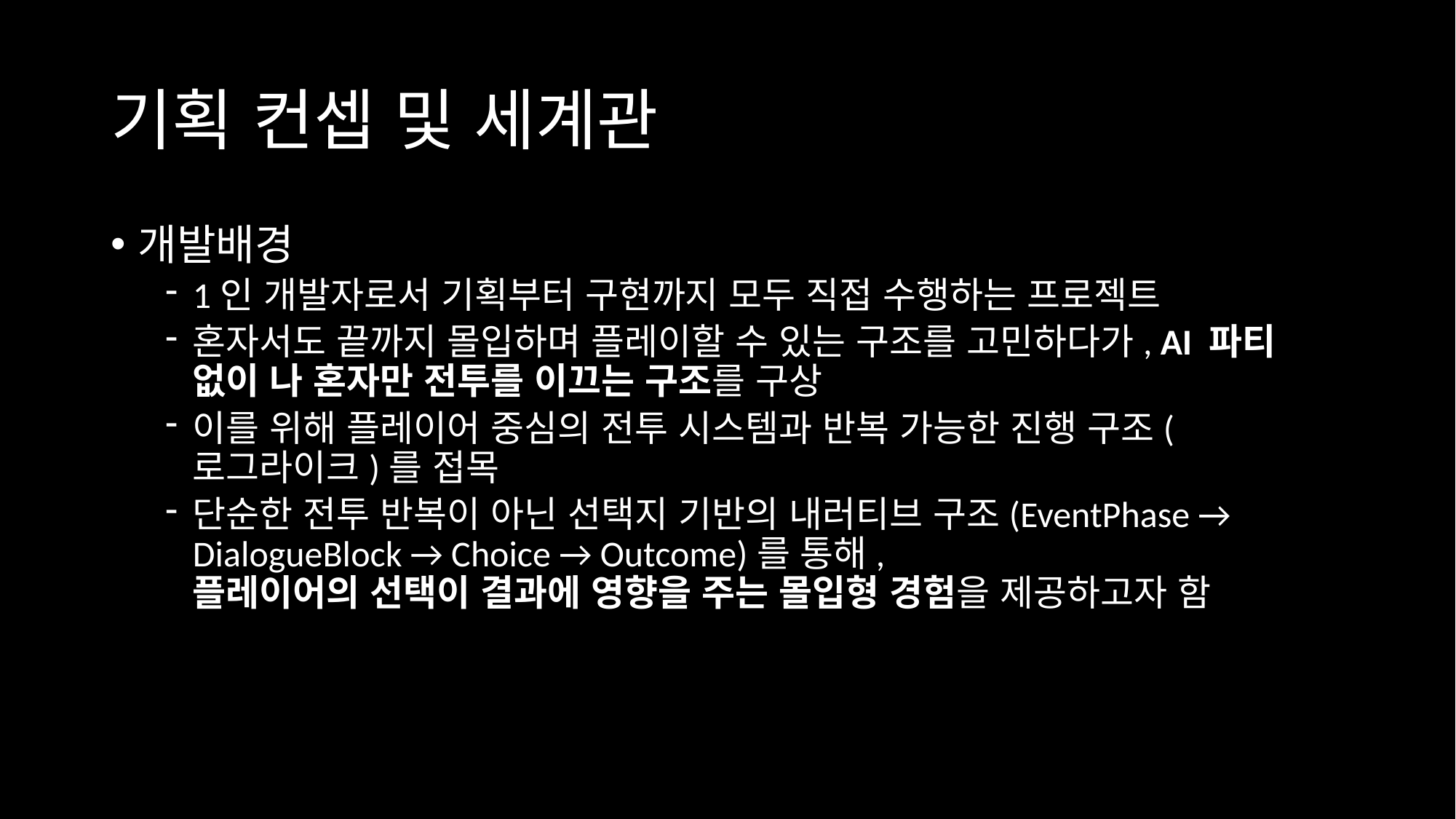

# 기획 컨셉 및 세계관
개발배경
1인 개발자로서 기획부터 구현까지 모두 직접 수행하는 프로젝트
혼자서도 끝까지 몰입하며 플레이할 수 있는 구조를 고민하다가, AI 파티 없이 나 혼자만 전투를 이끄는 구조를 구상
이를 위해 플레이어 중심의 전투 시스템과 반복 가능한 진행 구조(로그라이크)를 접목
단순한 전투 반복이 아닌 선택지 기반의 내러티브 구조(EventPhase → DialogueBlock → Choice → Outcome)를 통해,
플레이어의 선택이 결과에 영향을 주는 몰입형 경험을 제공하고자 함